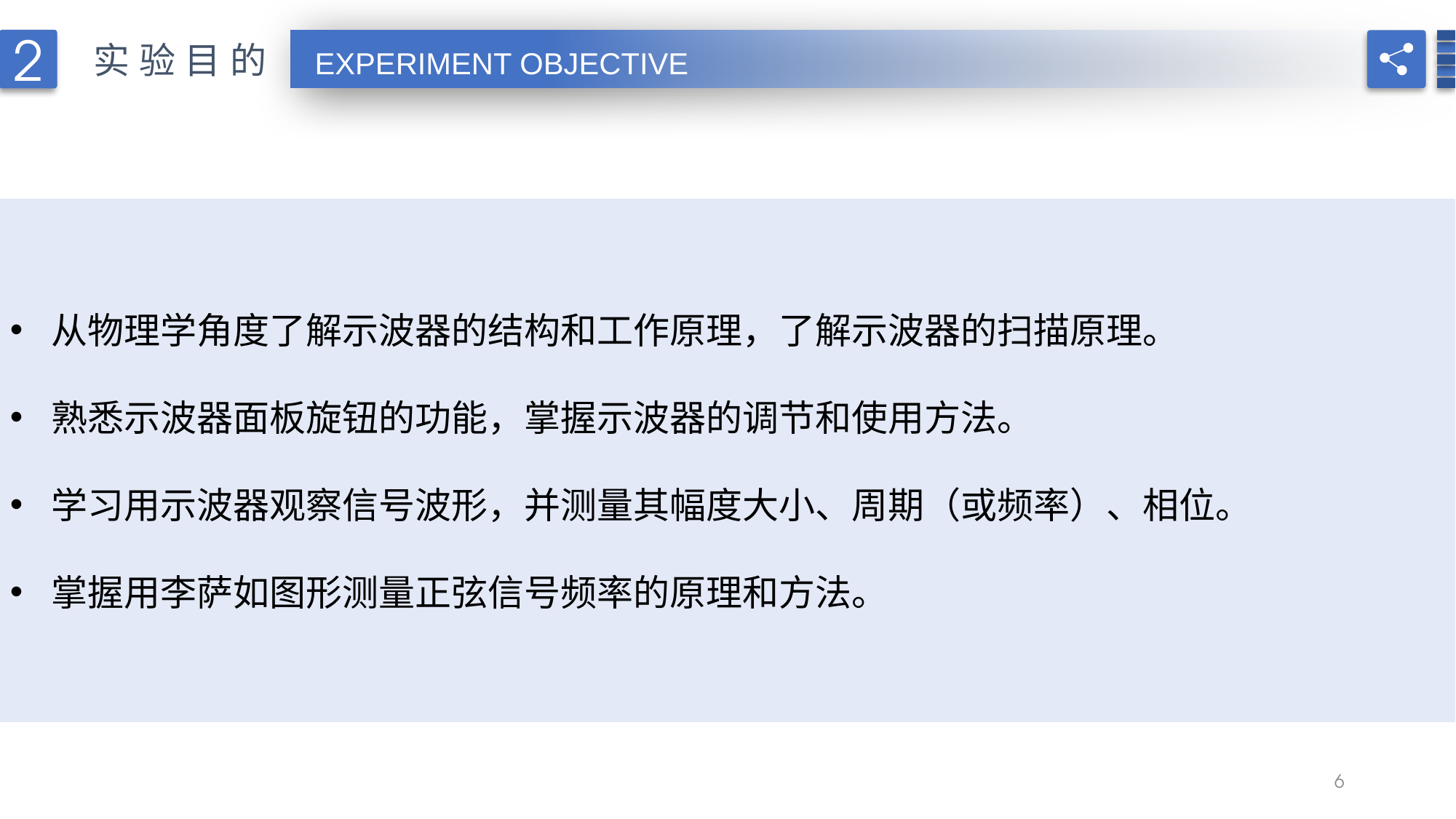

2

实验目的
EXPERIMENT OBJECTIVE
从物理学角度了解示波器的结构和工作原理，了解示波器的扫描原理。

熟悉示波器面板旋钮的功能，掌握示波器的调节和使用方法。

学习用示波器观察信号波形，并测量其幅度大小、周期（或频率）、相位。

掌握用李萨如图形测量正弦信号频率的原理和方法。

6